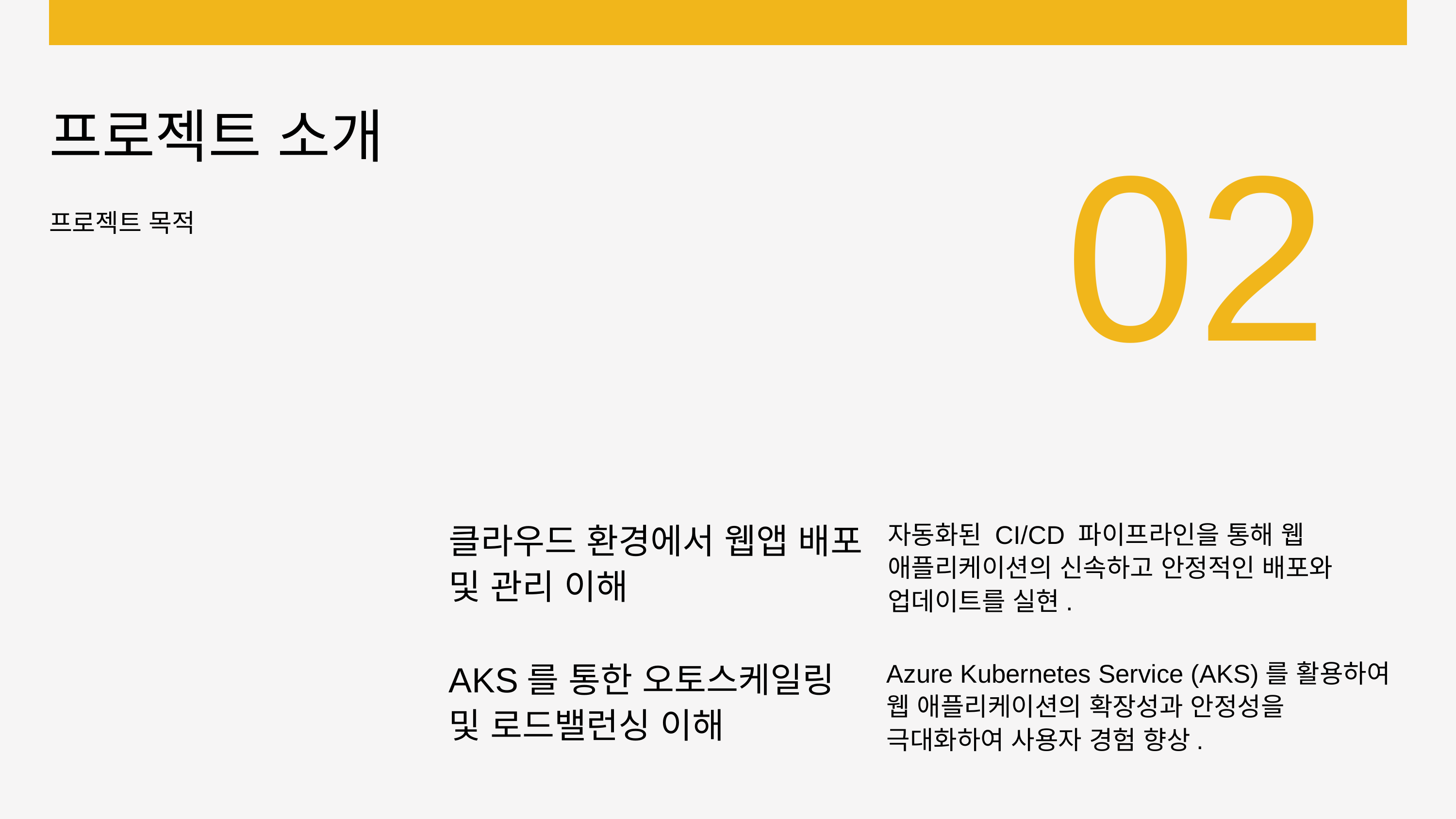

02
프로젝트 소개
프로젝트 목적
클라우드 환경에서 웹앱 배포 및 관리 이해
자동화된 CI/CD 파이프라인을 통해 웹 애플리케이션의 신속하고 안정적인 배포와 업데이트를 실현.
AKS를 통한 오토스케일링 및 로드밸런싱 이해
Azure Kubernetes Service (AKS)를 활용하여 웹 애플리케이션의 확장성과 안정성을 극대화하여 사용자 경험 향상.